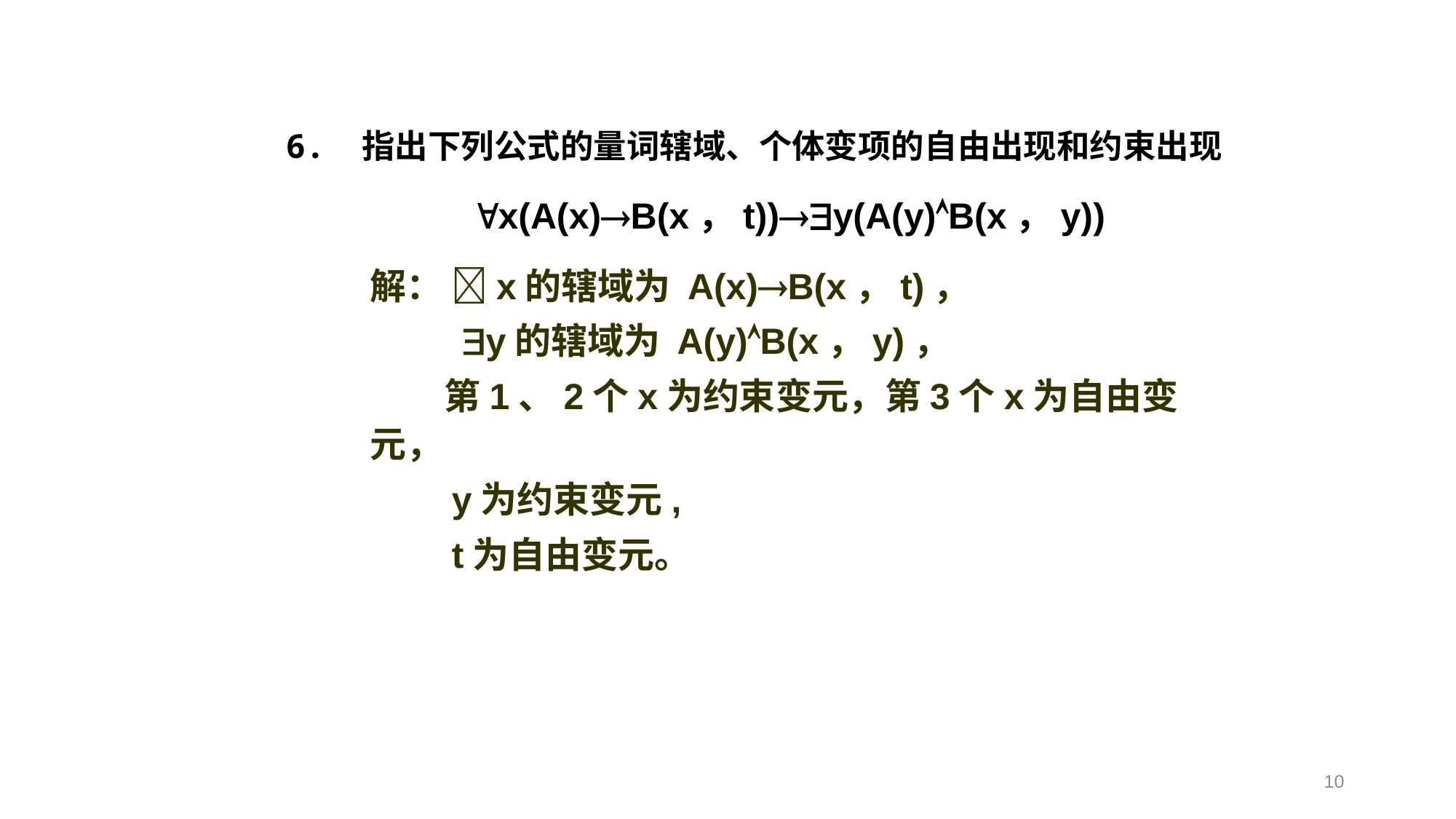

6.  指出下列公式的量词辖域、个体变项的自由出现和约束出现
          ∀x(A(x)→B(x，t))→∃y(A(y)∧B(x，y))
解： ∀x的辖域为 A(x)→B(x，t)，
         ∃y的辖域为 A(y)∧B(x，y)，
        第1、2个x为约束变元，第3个x为自由变元，
        y为约束变元,
        t为自由变元。
10